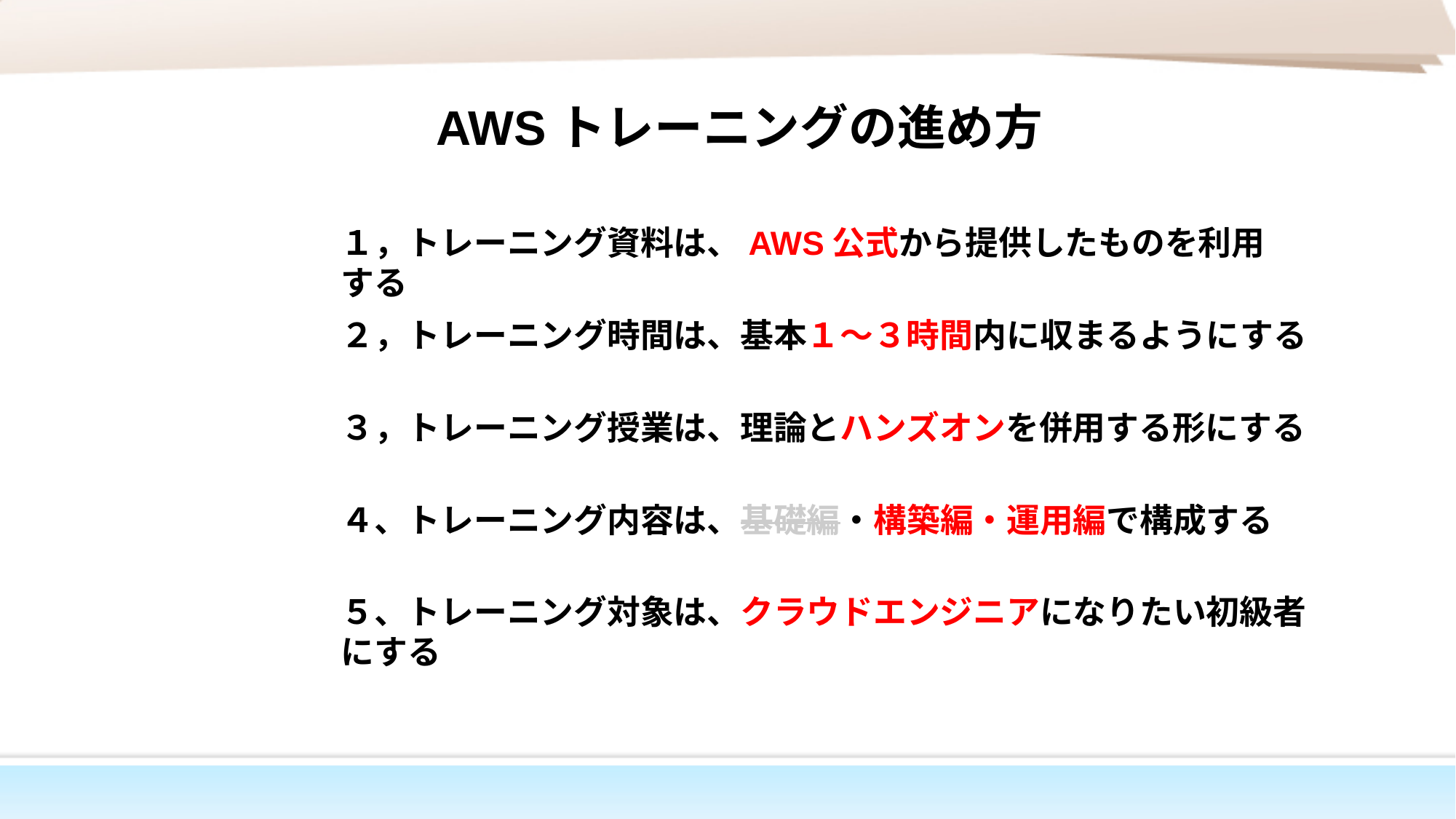

AWSトレーニングの進め方
１，トレーニング資料は、AWS公式から提供したものを利用する
２，トレーニング時間は、基本１～３時間内に収まるようにする
３，トレーニング授業は、理論とハンズオンを併用する形にする
４、トレーニング内容は、基礎編・構築編・運用編で構成する
５、トレーニング対象は、クラウドエンジニアになりたい初級者にする